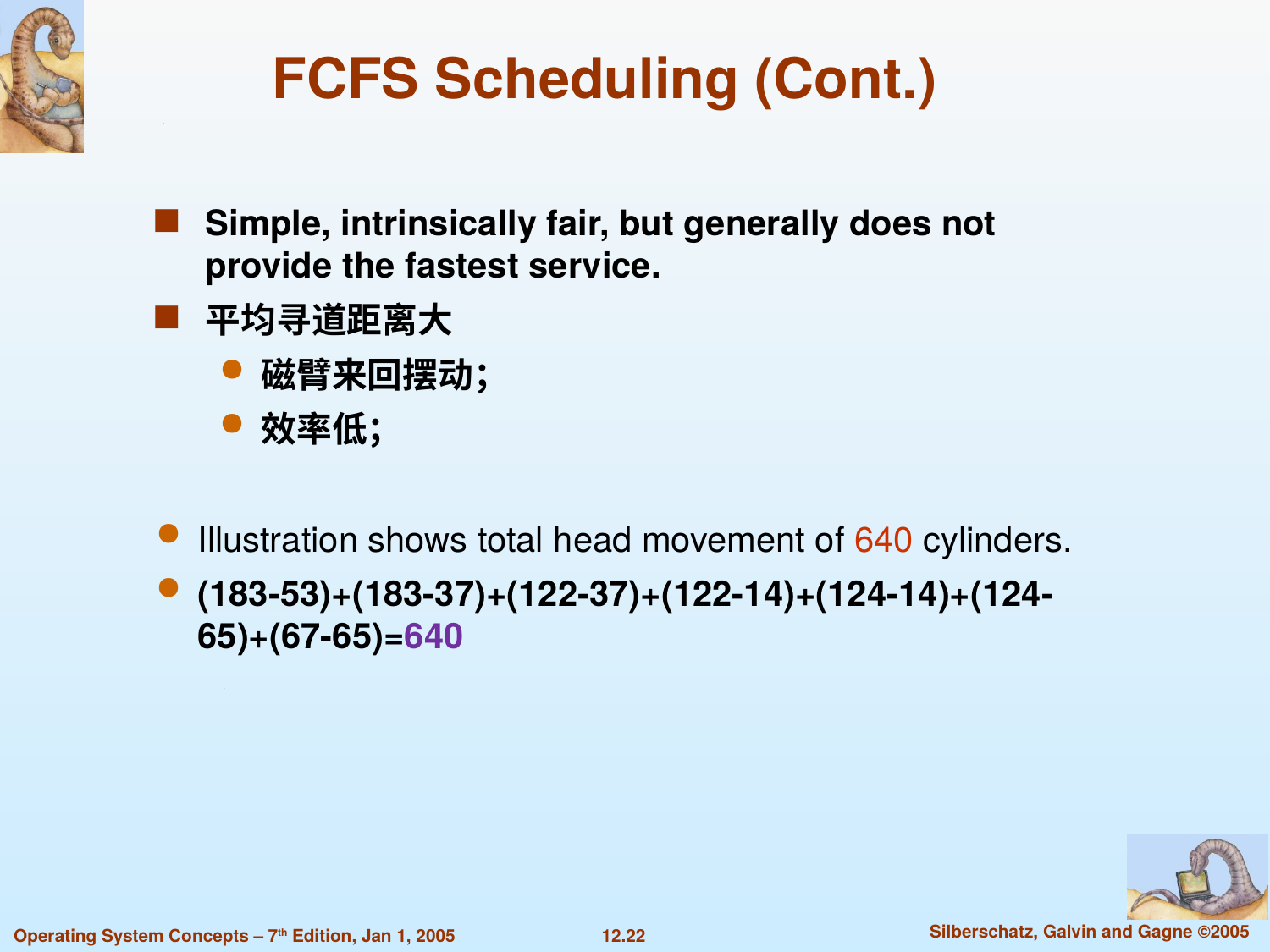

# FCFS Scheduling (Cont.)

Simple, intrinsically fair, but generally does not provide the fastest service.
平均寻道距离大
磁臂来回摆动；
效率低；

Illustration shows total head movement of 640 cylinders.
(183-53)+(183-37)+(122-37)+(122-14)+(124-14)+(124-65)+(67-65)=640